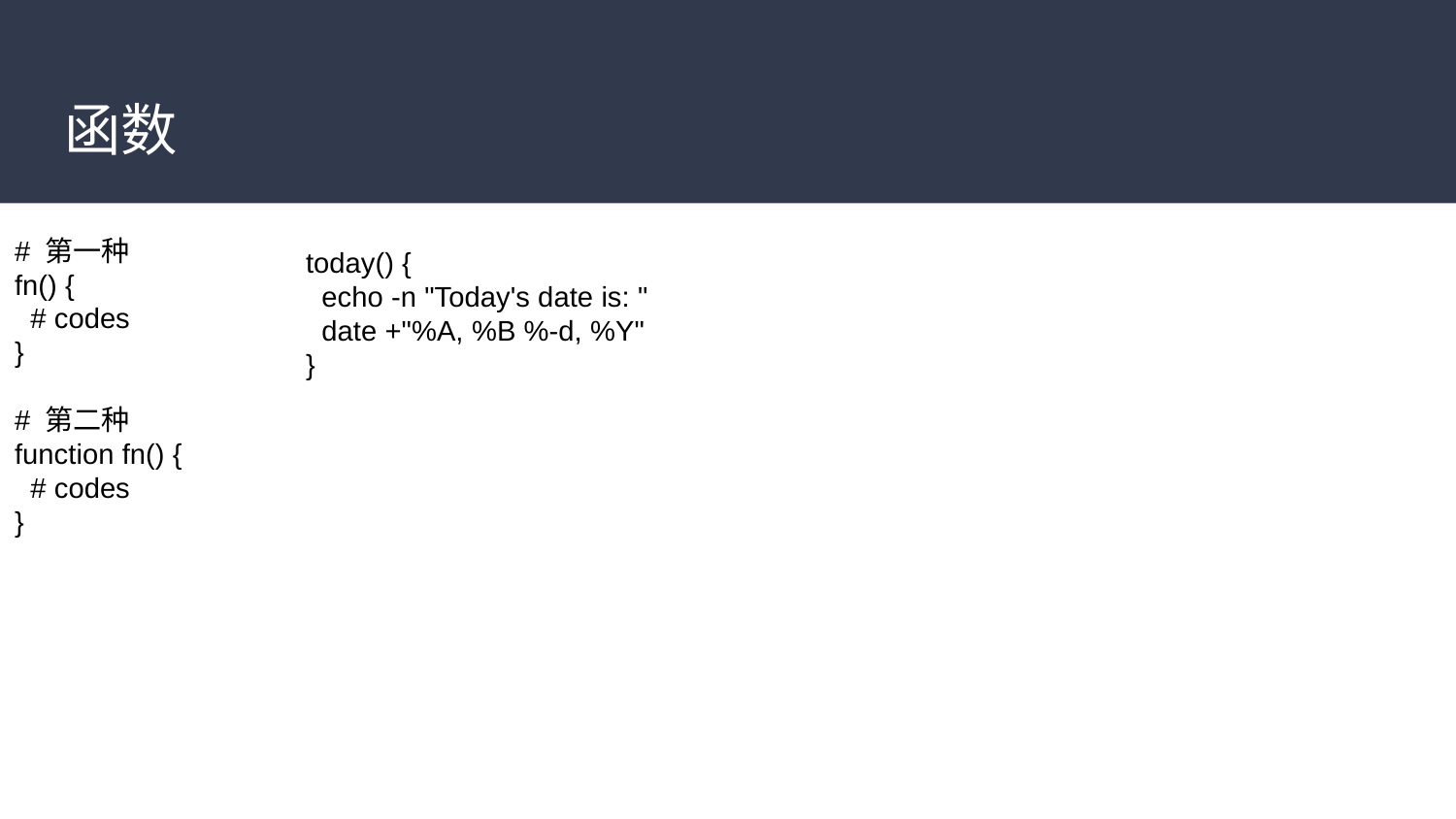

# 函数
# 第一种
fn() {
  # codes
}

# 第二种
function fn() {
  # codes
}
today() {
  echo -n "Today's date is: "
  date +"%A, %B %-d, %Y"
}